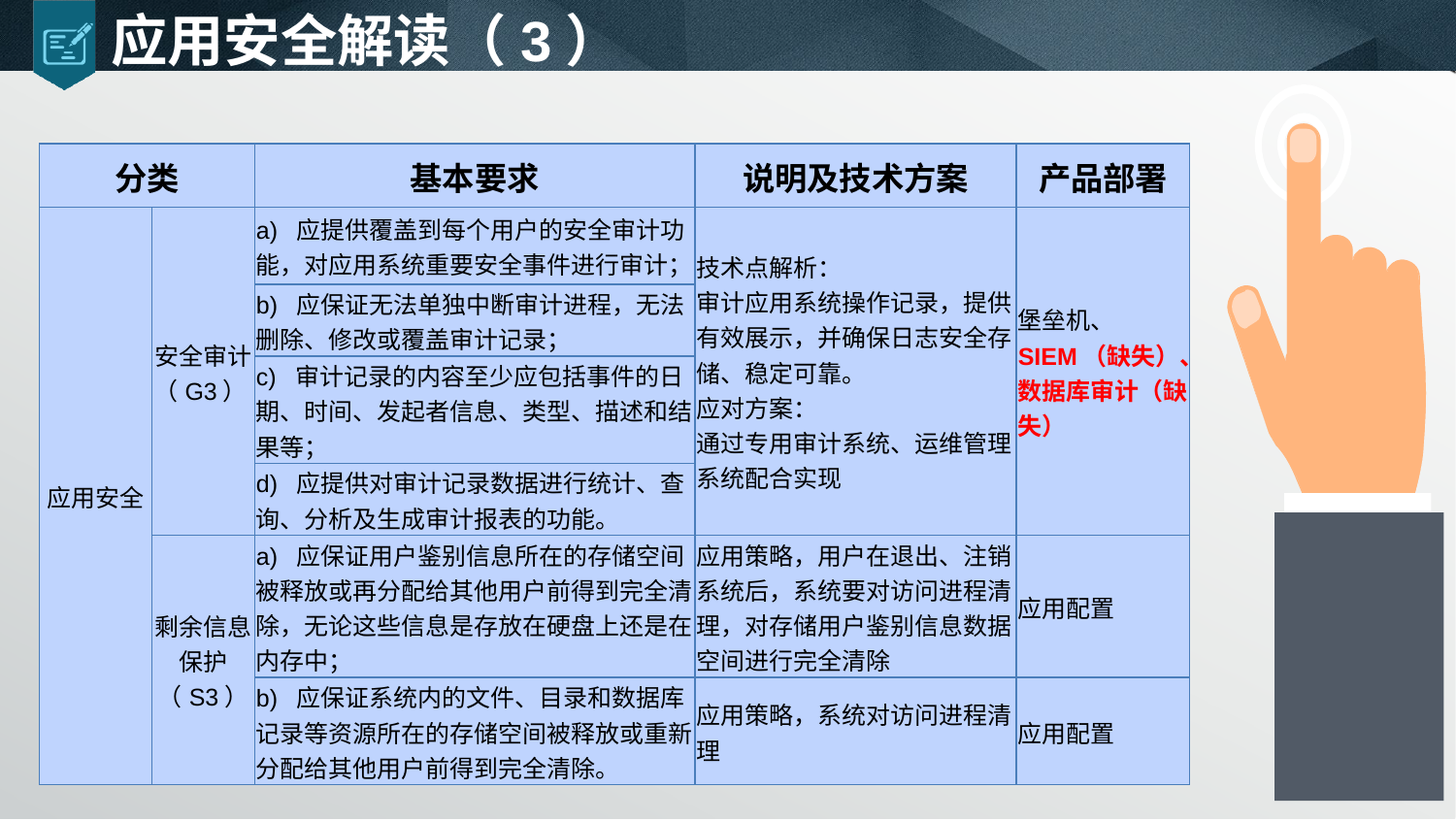

# 应用安全解读（3）

| 分类 |  | 基本要求 | 说明及技术方案 | 产品部署 |
| --- | --- | --- | --- | --- |
| 应用安全 | 安全审计（G3） | a) 应提供覆盖到每个用户的安全审计功能，对应用系统重要安全事件进行审计； | 技术点解析： 审计应用系统操作记录，提供有效展示，并确保日志安全存储、稳定可靠。 应对方案： 通过专用审计系统、运维管理系统配合实现 | 堡垒机、 SIEM（缺失）、 数据库审计（缺失） |
|  |  | b) 应保证无法单独中断审计进程，无法删除、修改或覆盖审计记录； |  |  |
|  |  | c) 审计记录的内容至少应包括事件的日期、时间、发起者信息、类型、描述和结果等； |  |  |
|  |  | d) 应提供对审计记录数据进行统计、查询、分析及生成审计报表的功能。 |  |  |
|  | 剩余信息保护（S3） | a) 应保证用户鉴别信息所在的存储空间被释放或再分配给其他用户前得到完全清除，无论这些信息是存放在硬盘上还是在内存中； | 应用策略，用户在退出、注销系统后，系统要对访问进程清理，对存储用户鉴别信息数据空间进行完全清除 | 应用配置 |
|  |  | b) 应保证系统内的文件、目录和数据库记录等资源所在的存储空间被释放或重新分配给其他用户前得到完全清除。 | 应用策略，系统对访问进程清理 | 应用配置 |